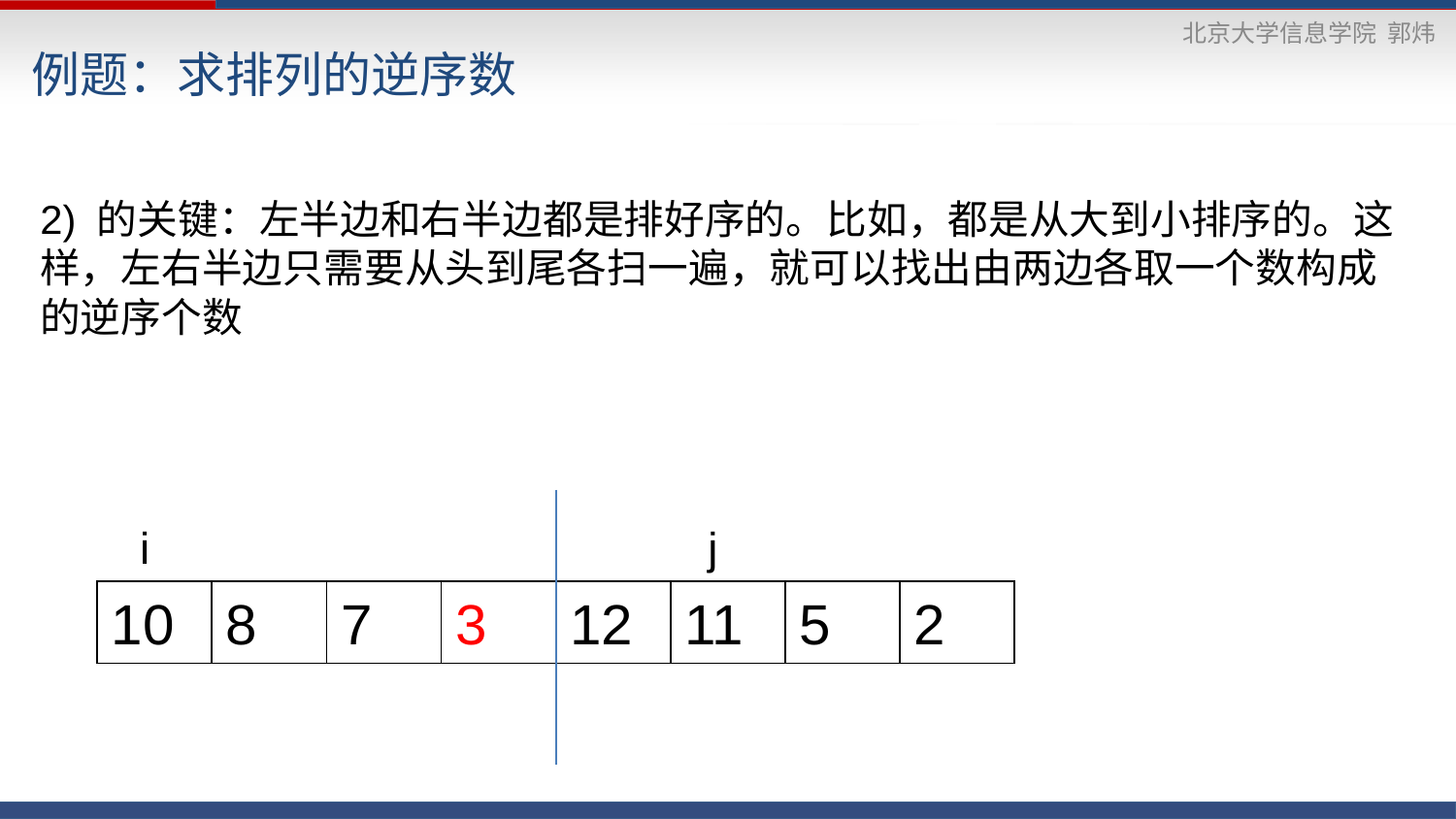

# 例题：求排列的逆序数

2) 的关键：左半边和右半边都是排好序的。比如，都是从大到小排序的。这样，左右半边只需要从头到尾各扫一遍，就可以找出由两边各取一个数构成的逆序个数

i
j
10
8
7
3
12
11
5
2